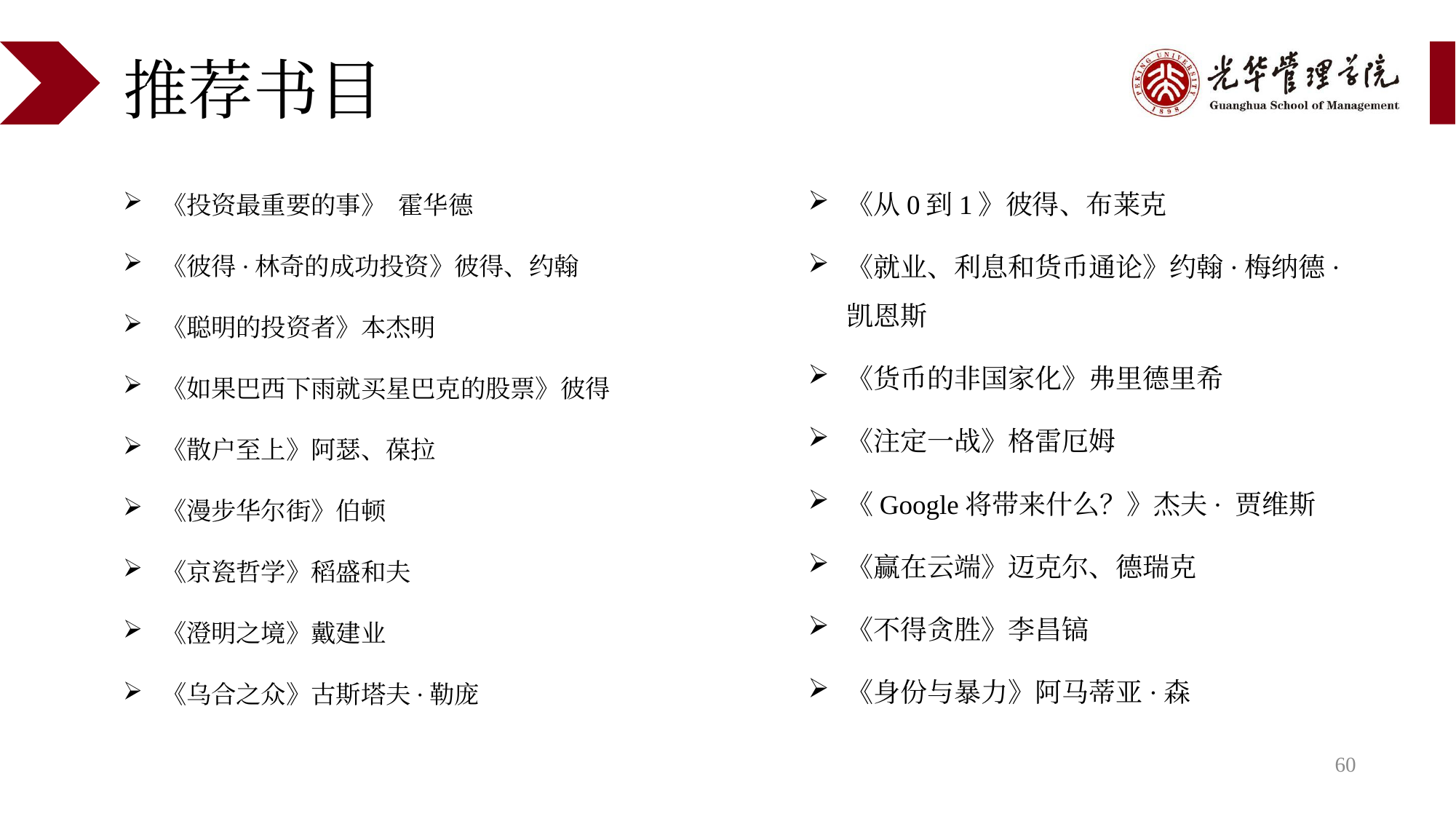

# 推荐书目
《投资最重要的事》  霍华德
《彼得·林奇的成功投资》彼得、约翰
《聪明的投资者》本杰明
《如果巴西下雨就买星巴克的股票》彼得
《散户至上》阿瑟、葆拉
《漫步华尔街》伯顿
《京瓷哲学》稻盛和夫
《澄明之境》戴建业
《乌合之众》古斯塔夫·勒庞
《从0到1》彼得、布莱克
《就业、利息和货币通论》约翰·梅纳德·凯恩斯
《货币的非国家化》弗里德里希
《注定一战》格雷厄姆
《Google将带来什么？》杰夫· 贾维斯
《赢在云端》迈克尔、德瑞克
《不得贪胜》李昌镐
《身份与暴力》阿马蒂亚·森
60